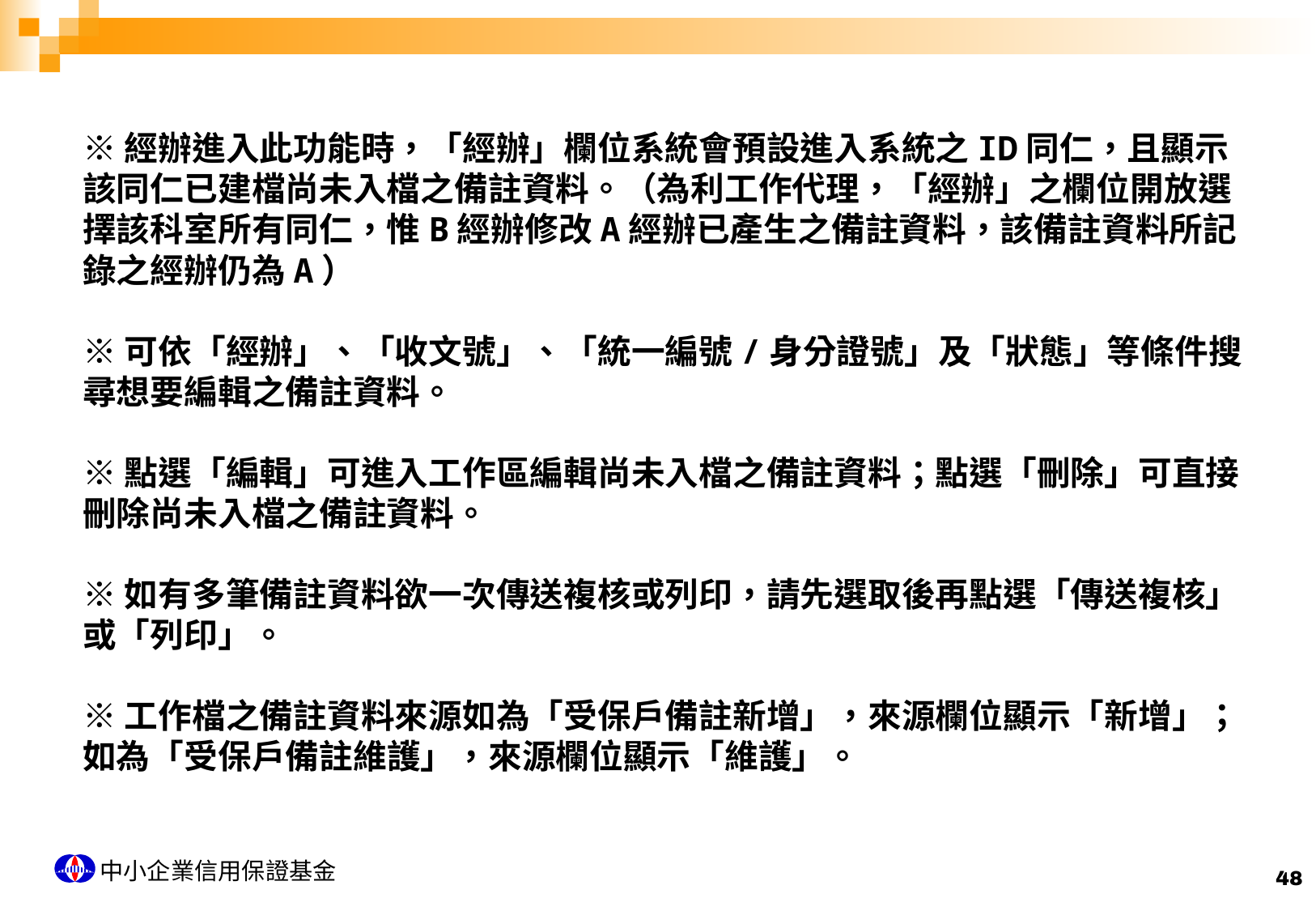

※經辦進入此功能時，「經辦」欄位系統會預設進入系統之ID同仁，且顯示該同仁已建檔尚未入檔之備註資料。（為利工作代理，「經辦」之欄位開放選擇該科室所有同仁，惟B經辦修改A經辦已產生之備註資料，該備註資料所記錄之經辦仍為A）

※可依「經辦」、「收文號」、「統一編號/身分證號」及「狀態」等條件搜尋想要編輯之備註資料。

※點選「編輯」可進入工作區編輯尚未入檔之備註資料；點選「刪除」可直接刪除尚未入檔之備註資料。

※如有多筆備註資料欲一次傳送複核或列印，請先選取後再點選「傳送複核」或「列印」。

※工作檔之備註資料來源如為「受保戶備註新增」，來源欄位顯示「新增」；如為「受保戶備註維護」，來源欄位顯示「維護」。
48